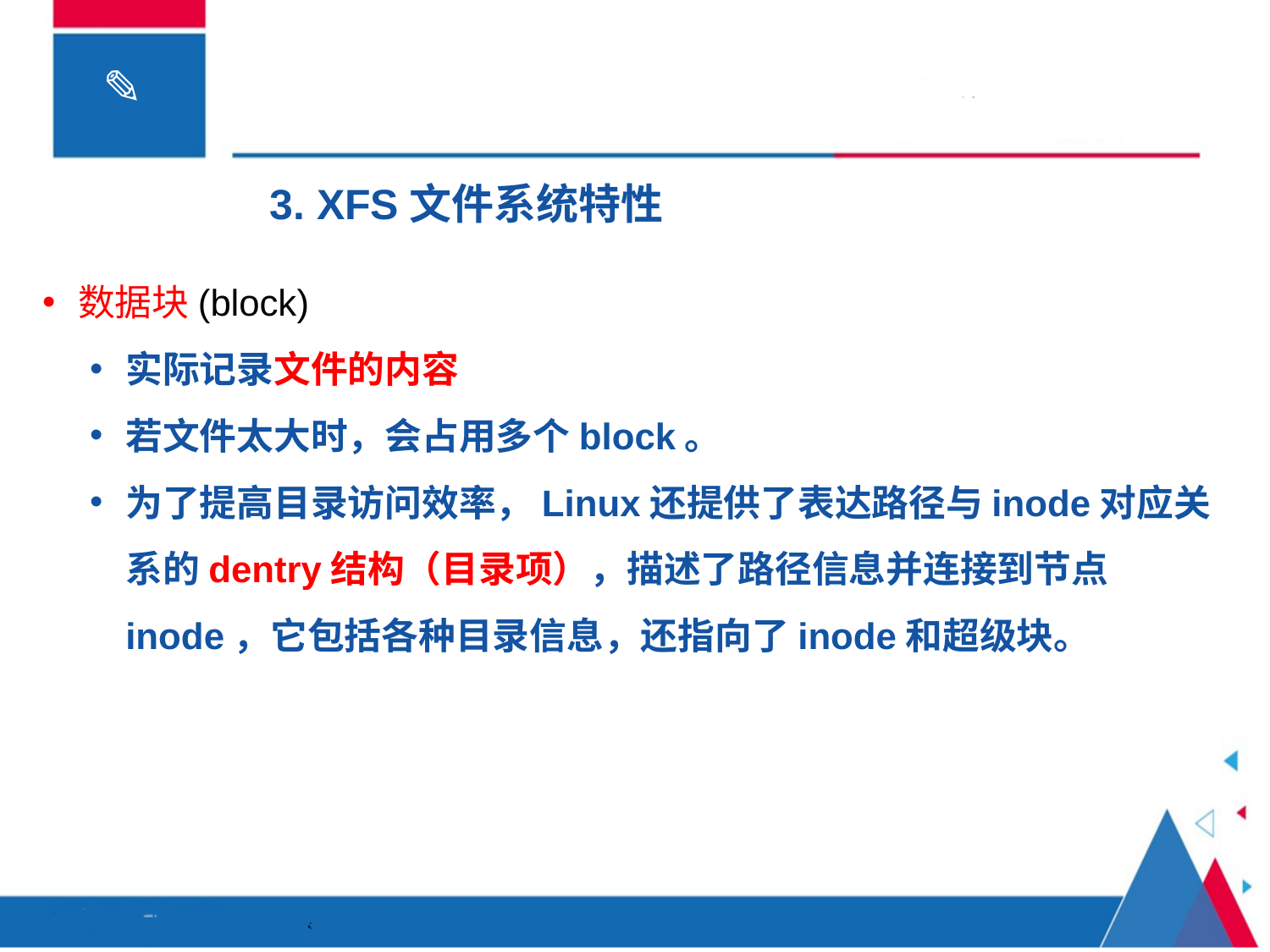

3. XFS文件系统特性
数据块(block)
实际记录文件的内容
若文件太大时，会占用多个block。
为了提高目录访问效率，Linux还提供了表达路径与inode对应关系的dentry结构（目录项），描述了路径信息并连接到节点inode，它包括各种目录信息，还指向了inode和超级块。